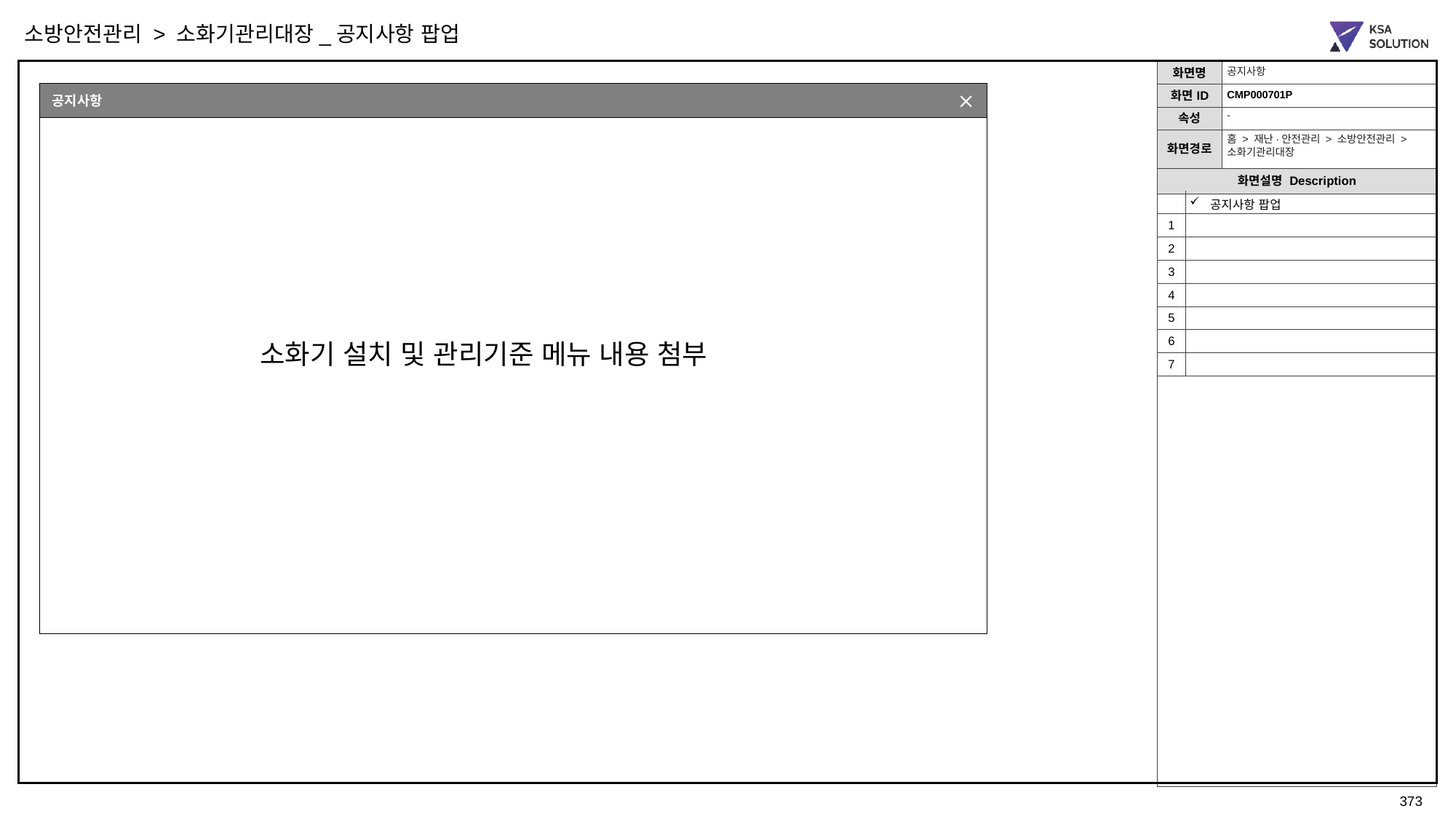

소방안전관리 > 소화기관리대장_공지사항 팝업
공지사항
CMP000701P

공지사항

부점조회 팝업(팀 포함)
-
홈 > 재난·안전관리 > 소방안전관리 > 소화기관리대장
|  | 공지사항 팝업 |
| --- | --- |
| 1 |  |
| 2 |  |
| 3 |  |
| 4 |  |
| 5 |  |
| 6 |  |
| 7 |  |
소화기 설치 및 관리기준 메뉴 내용 첨부